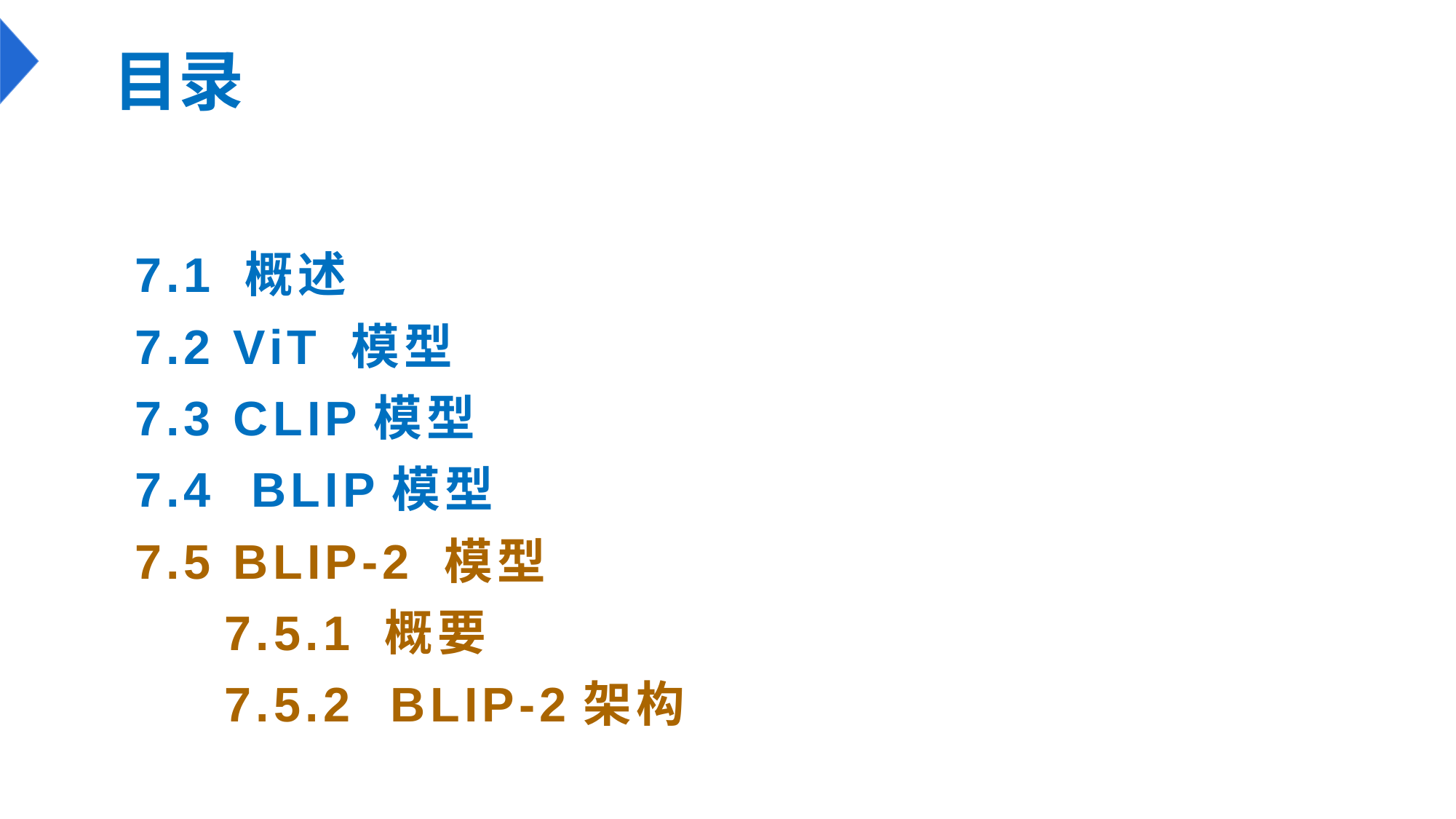

目录
# 7.1 概述 7.2 ViT 模型 7.3 CLIP模型 7.4  BLIP模型 7.5 BLIP-2 模型 7.5.1 概要 7.5.2  BLIP-2架构